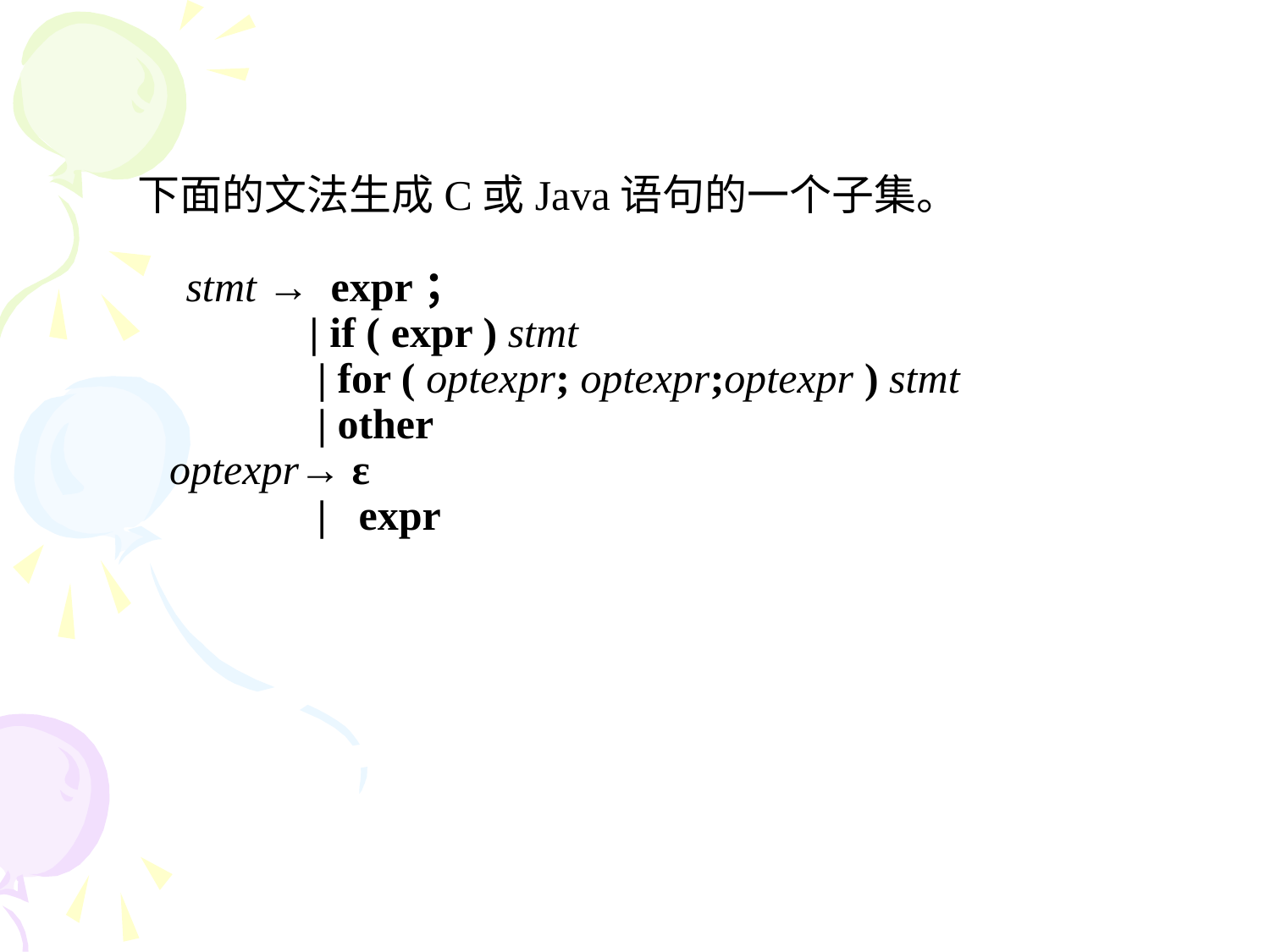

# 下面的文法生成C或Java语句的一个子集。 stmt →  expr； | if ( expr ) stmt | for ( optexpr; optexpr;optexpr ) stmt | other optexpr→ ε |   expr
53